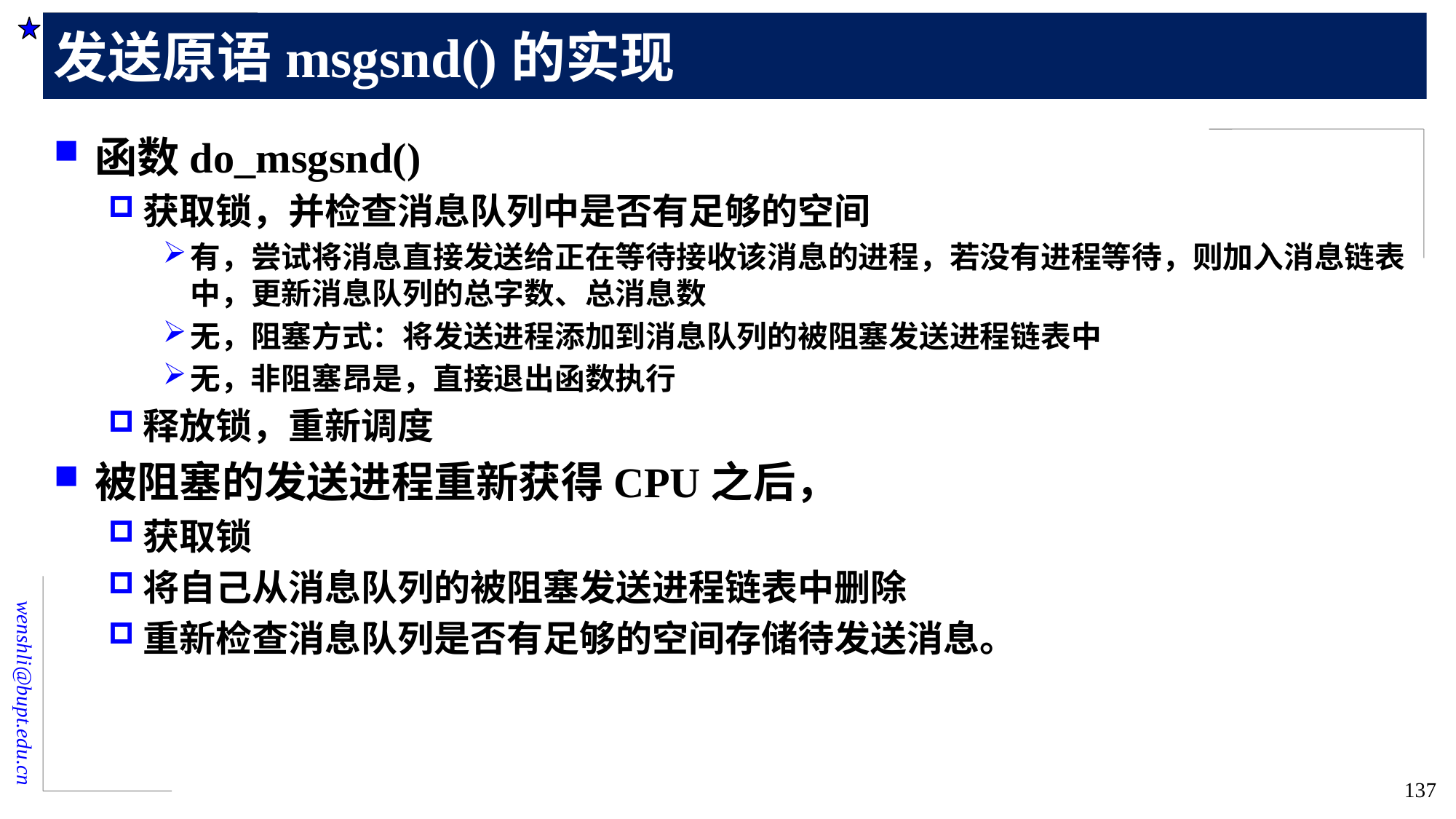

# 发送原语msgsnd()的实现
函数do_msgsnd()
获取锁，并检查消息队列中是否有足够的空间
有，尝试将消息直接发送给正在等待接收该消息的进程，若没有进程等待，则加入消息链表中，更新消息队列的总字数、总消息数
无，阻塞方式：将发送进程添加到消息队列的被阻塞发送进程链表中
无，非阻塞昂是，直接退出函数执行
释放锁，重新调度
被阻塞的发送进程重新获得CPU之后，
获取锁
将自己从消息队列的被阻塞发送进程链表中删除
重新检查消息队列是否有足够的空间存储待发送消息。
137